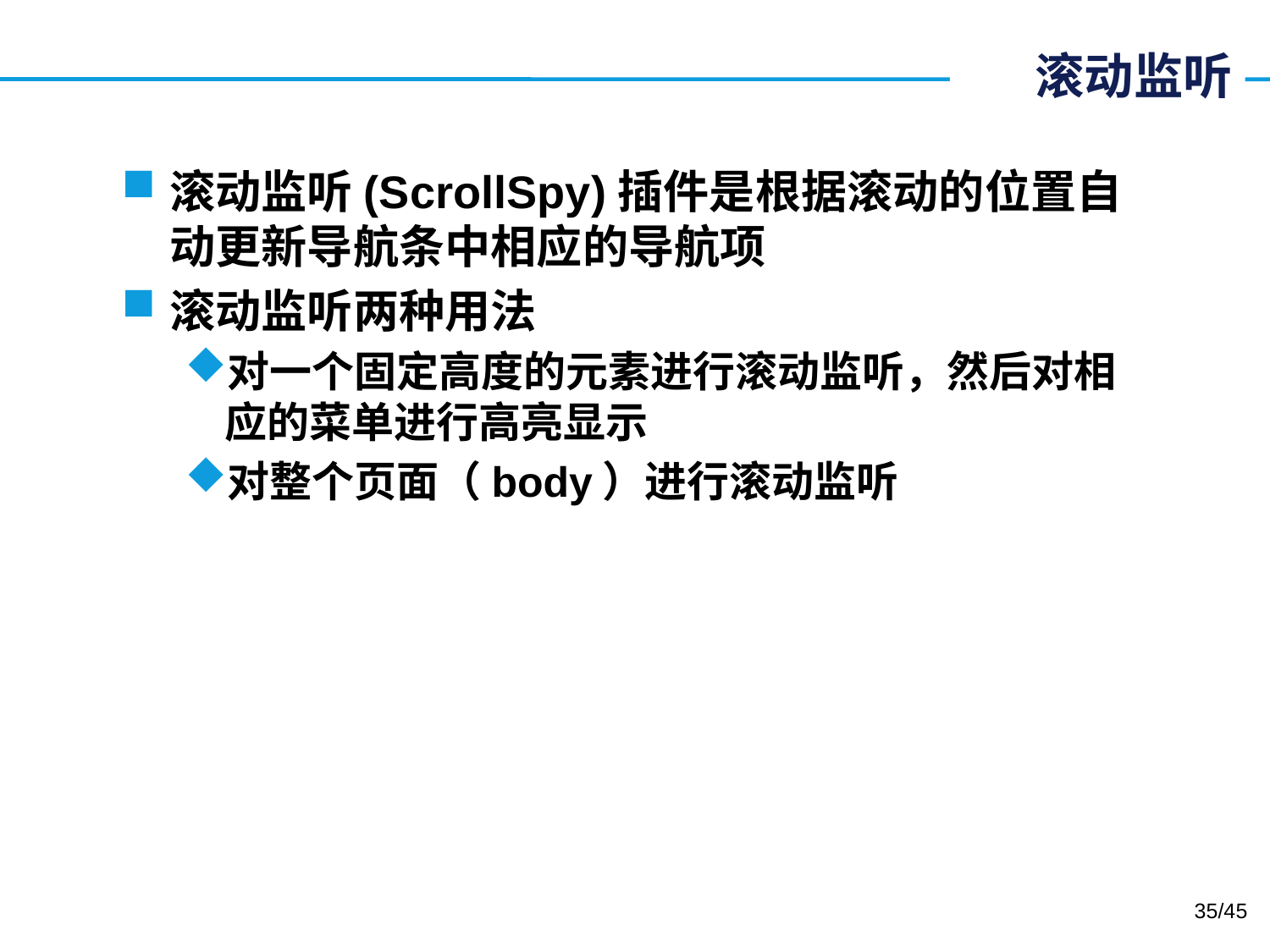

# 滚动监听
滚动监听(ScrollSpy)插件是根据滚动的位置自动更新导航条中相应的导航项
滚动监听两种用法
对一个固定高度的元素进行滚动监听，然后对相应的菜单进行高亮显示
对整个页面（body）进行滚动监听

35/45